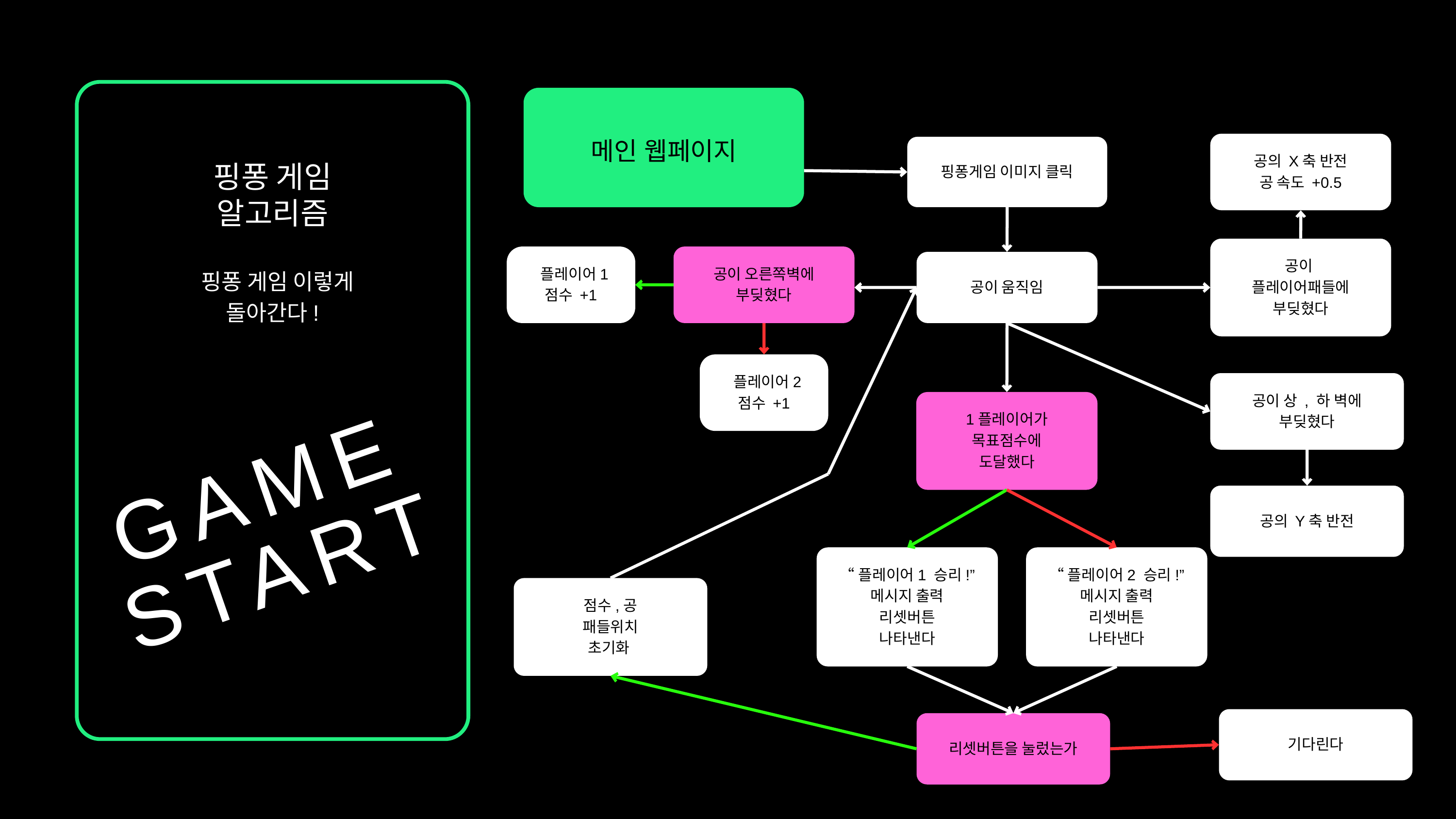

메인 웹페이지

공의 X축 반전
공 속도 +0.5

핑퐁게임 이미지 클릭
핑퐁 게임
알고리즘
 핑퐁 게임 이렇게
돌아간다!

공이
플레이어패들에
부딪혔다

 플레이어1
점수 +1

공이 오른쪽벽에
부딪혔다

공이 움직임

 플레이어2
점수 +1

공이 상 , 하 벽에
부딪혔다

1플레이어가
목표점수에
도달했다

GAME
START

공의 Y축 반전

“플레이어1 승리!”
메시지 출력
리셋버튼
나타낸다

“플레이어2 승리!”
메시지 출력
리셋버튼
나타낸다

점수,공
패들위치
초기화

기다린다

리셋버튼을 눌렀는가